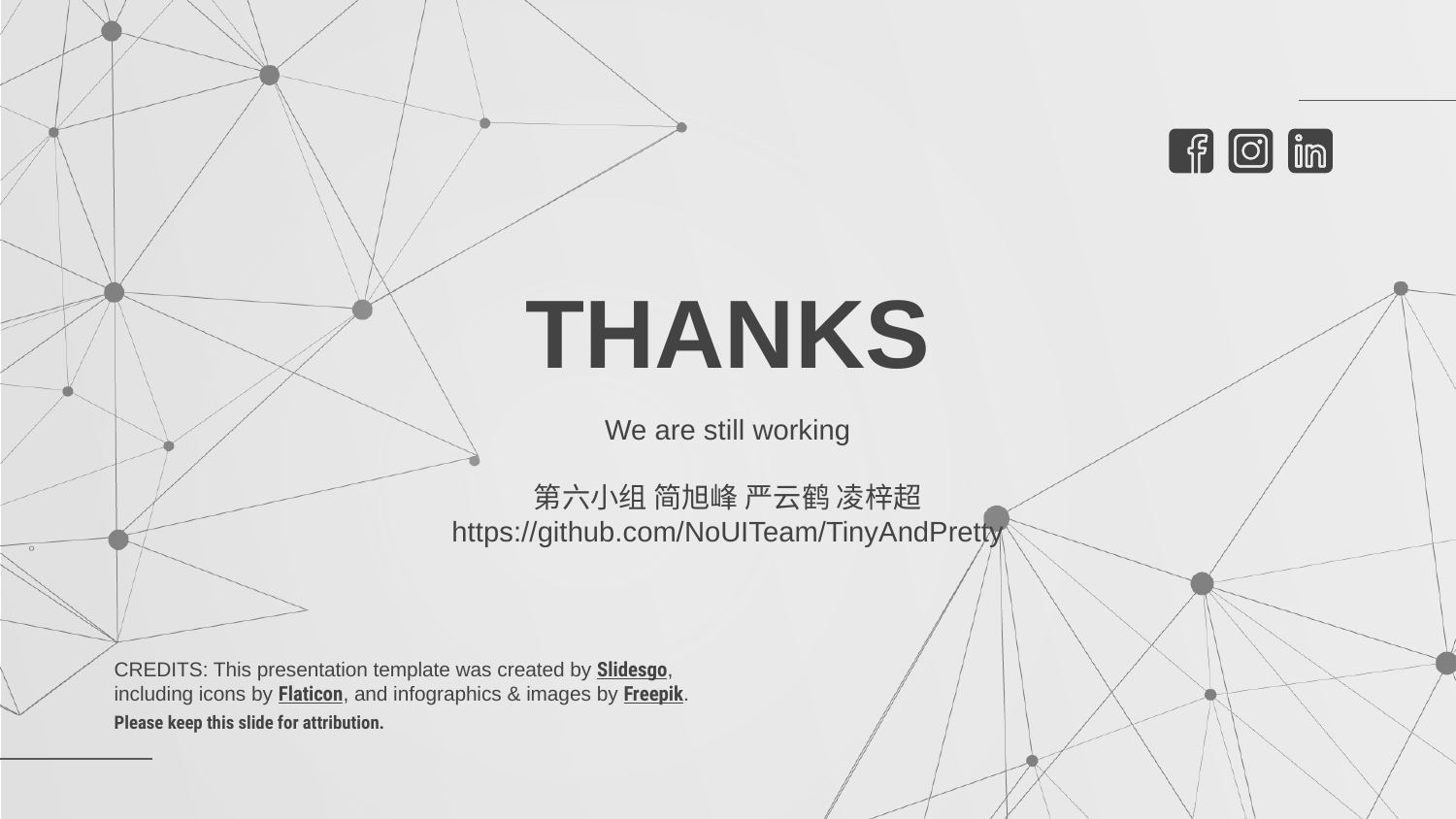

# THANKS
We are still working

第六小组 简旭峰 严云鹤 凌梓超
https://github.com/NoUITeam/TinyAndPretty